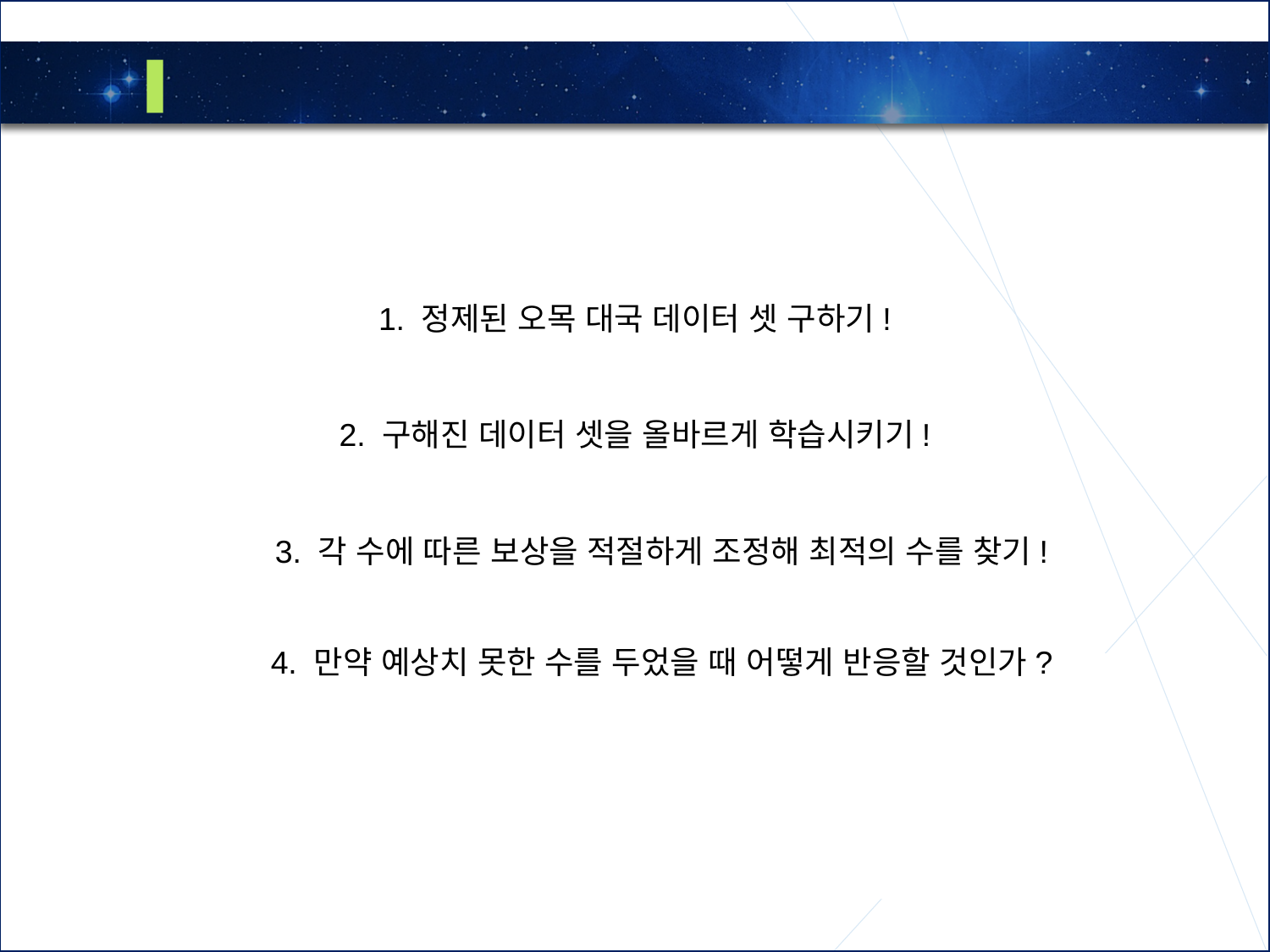

4
해결해야 할  일

1. 정제된 오목 대국 데이터 셋 구하기!
2. 구해진 데이터 셋을 올바르게 학습시키기!

3. 각 수에 따른 보상을 적절하게 조정해 최적의 수를 찾기!
4. 만약 예상치 못한 수를 두었을 때 어떻게 반응할 것인가?